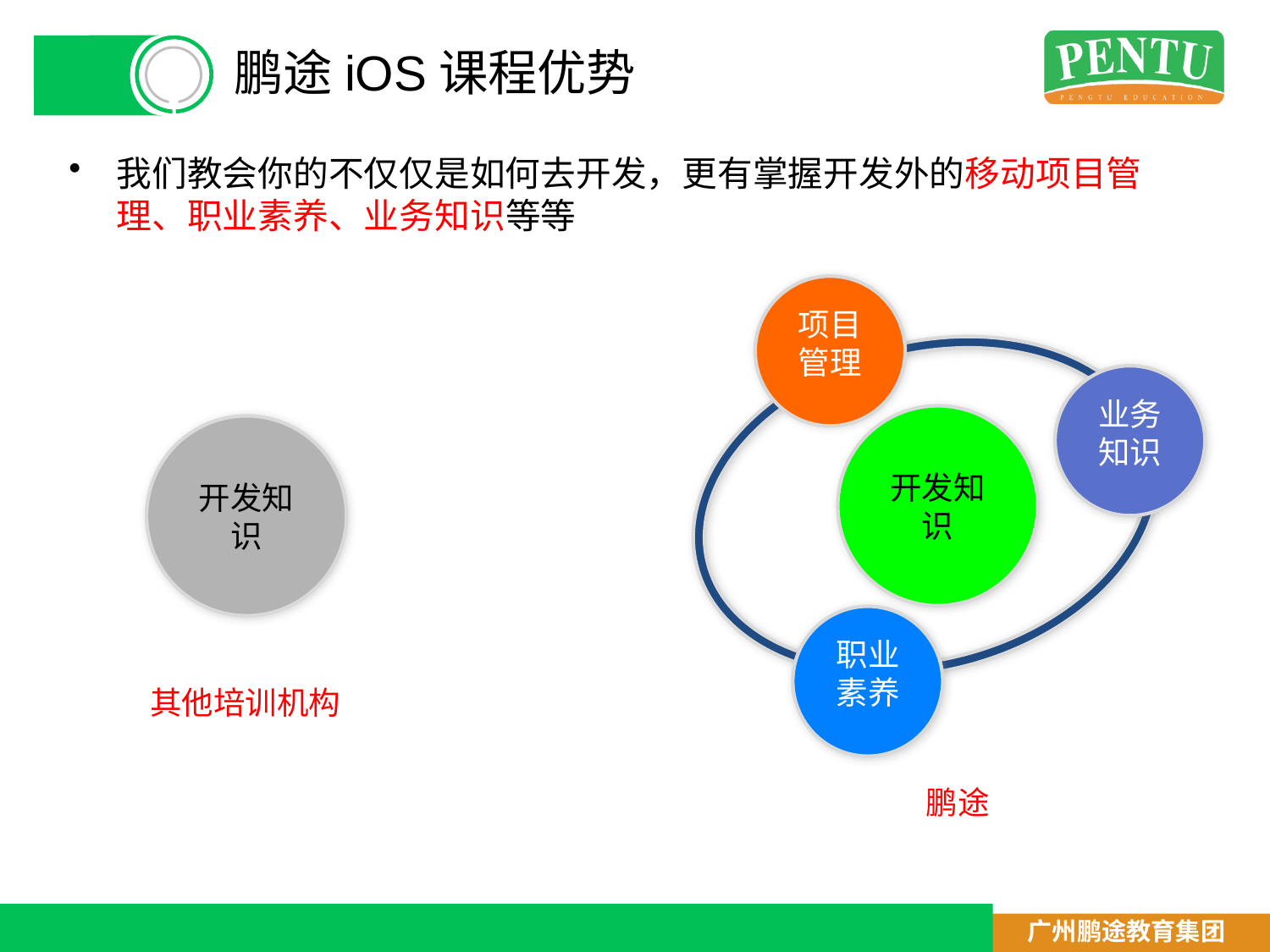

# 鹏途iOS课程优势
我们教会你的不仅仅是如何去开发，更有掌握开发外的移动项目管理、职业素养、业务知识等等
项目管理

业务知识
开发知识
开发知识

职业素养
其他培训机构
鹏途